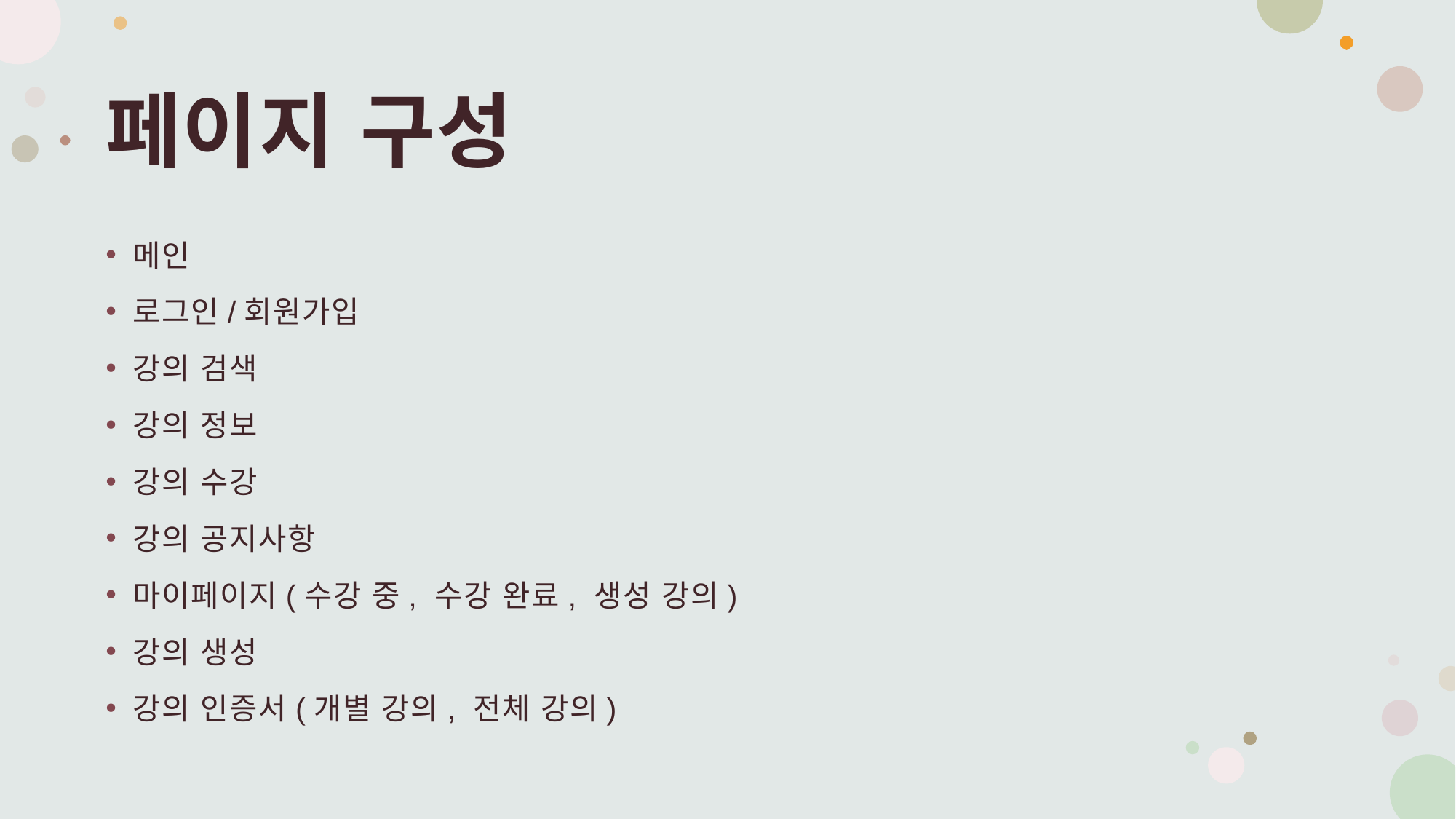

# 페이지 구성
메인
로그인/회원가입
강의 검색
강의 정보
강의 수강
강의 공지사항
마이페이지(수강 중, 수강 완료, 생성 강의)
강의 생성
강의 인증서(개별 강의, 전체 강의)